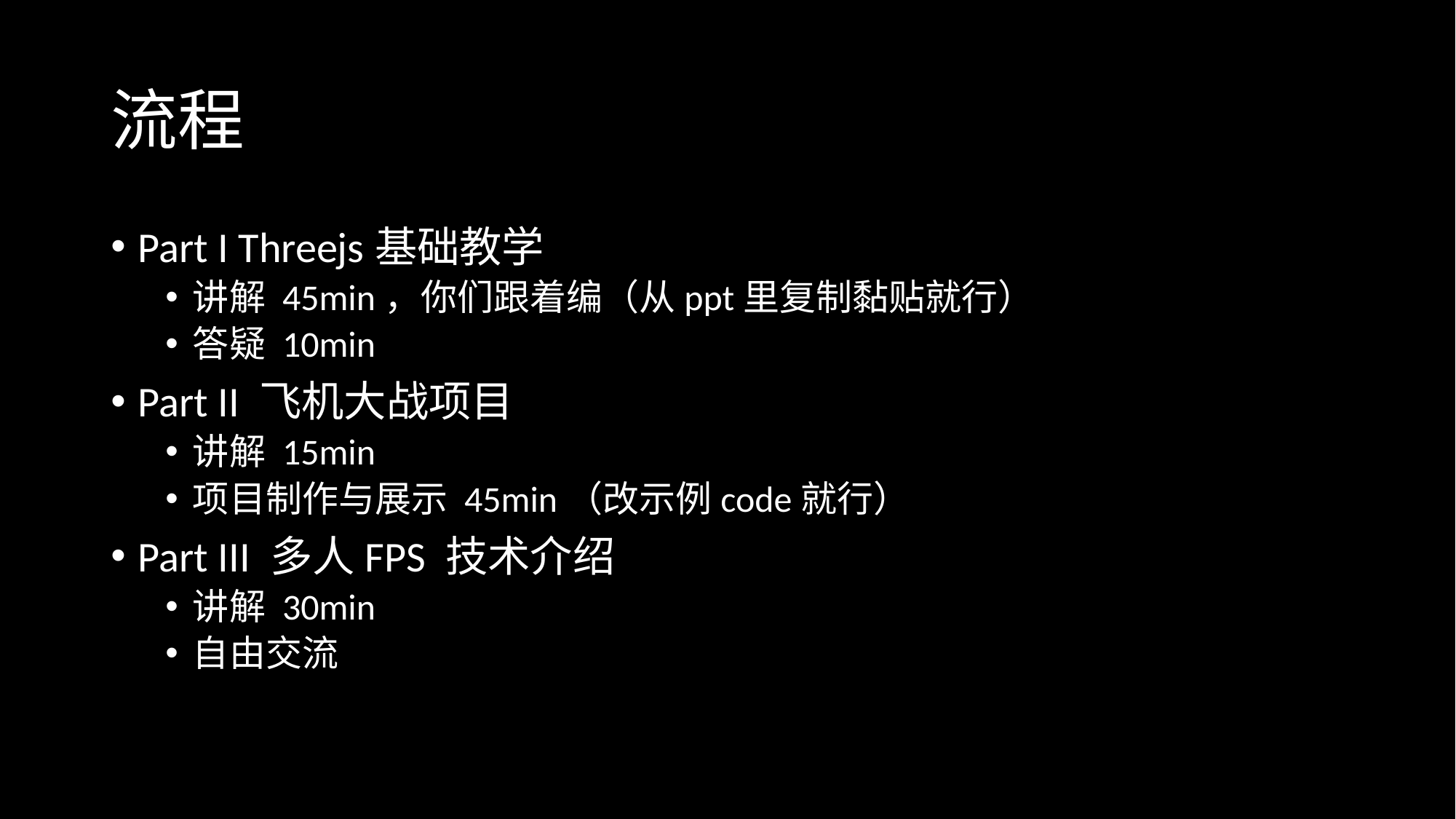

# 流程
Part I Threejs基础教学
讲解 45min，你们跟着编（从ppt里复制黏贴就行）
答疑 10min
Part II 飞机大战项目
讲解 15min
项目制作与展示 45min（改示例code就行）
Part III 多人FPS 技术介绍
讲解 30min
自由交流